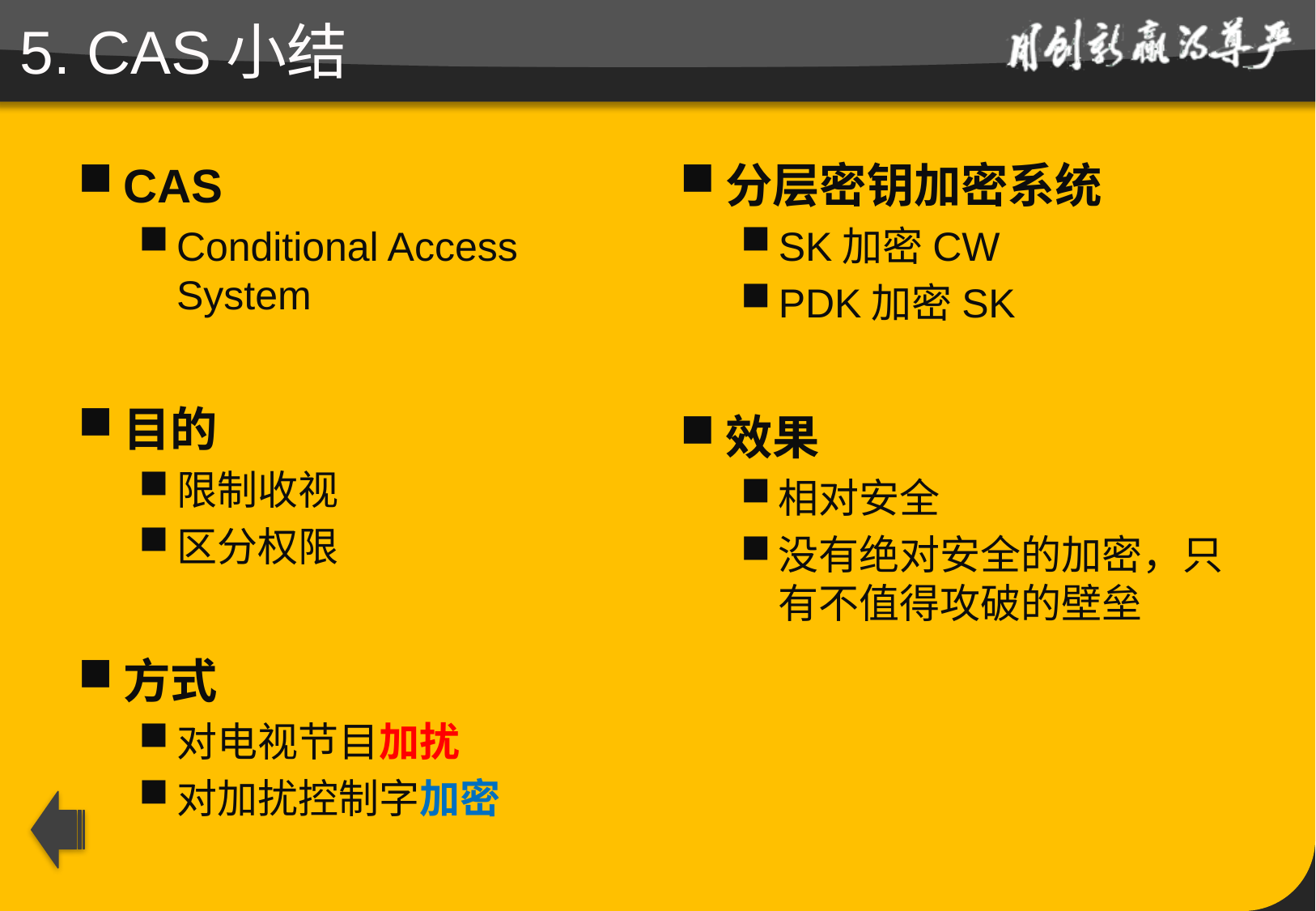

# 5. CAS小结
CAS
Conditional Access System

目的
限制收视
区分权限

方式
对电视节目加扰
对加扰控制字加密

分层密钥加密系统
SK加密CW
PDK加密SK

效果
相对安全
没有绝对安全的加密，只有不值得攻破的壁垒